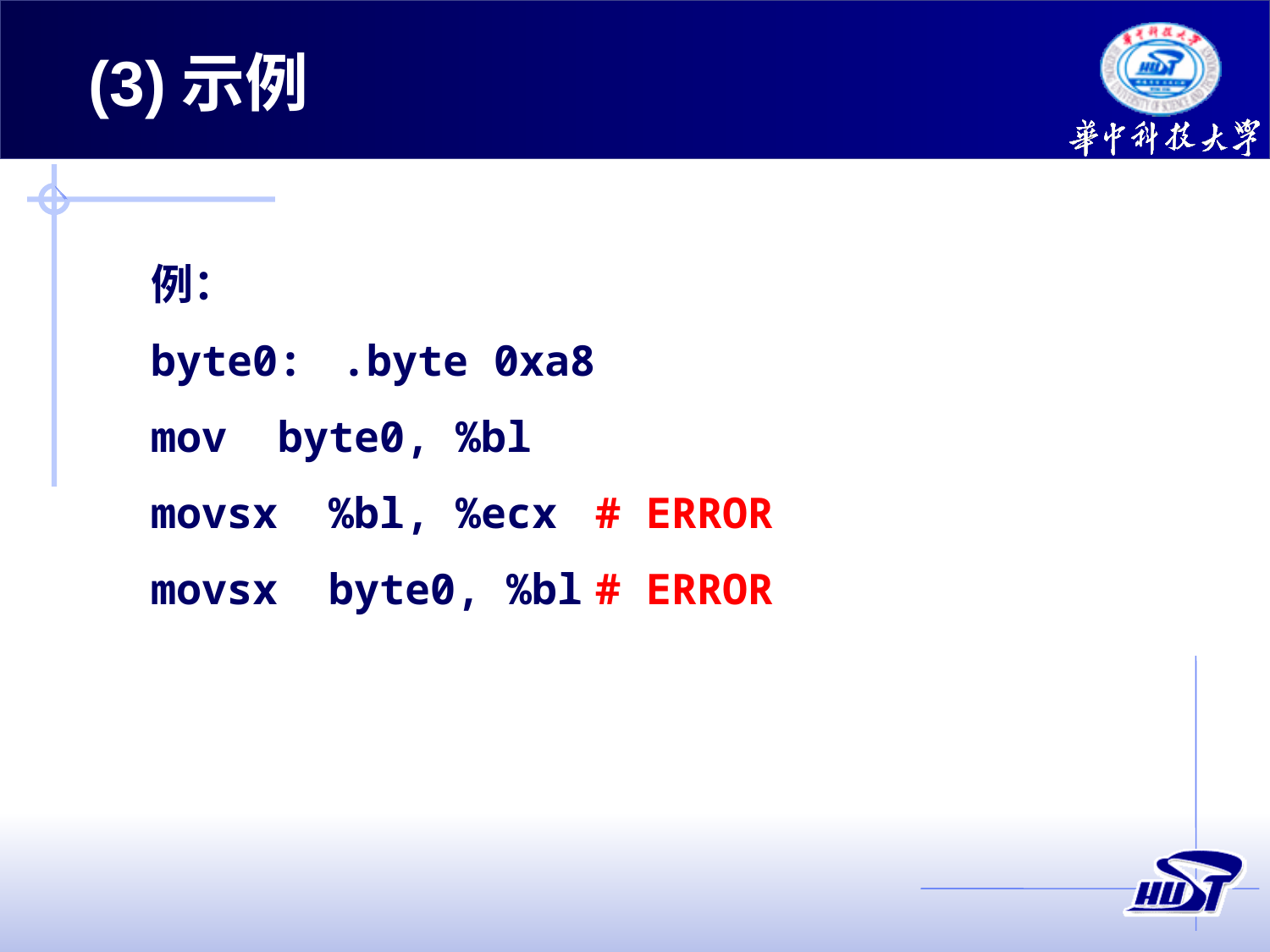

(3)示例
例：
byte0:	.byte 0xa8
mov  byte0, %bl
movsx  %bl, %ecx	# ERROR
movsx  byte0, %bl	# ERROR